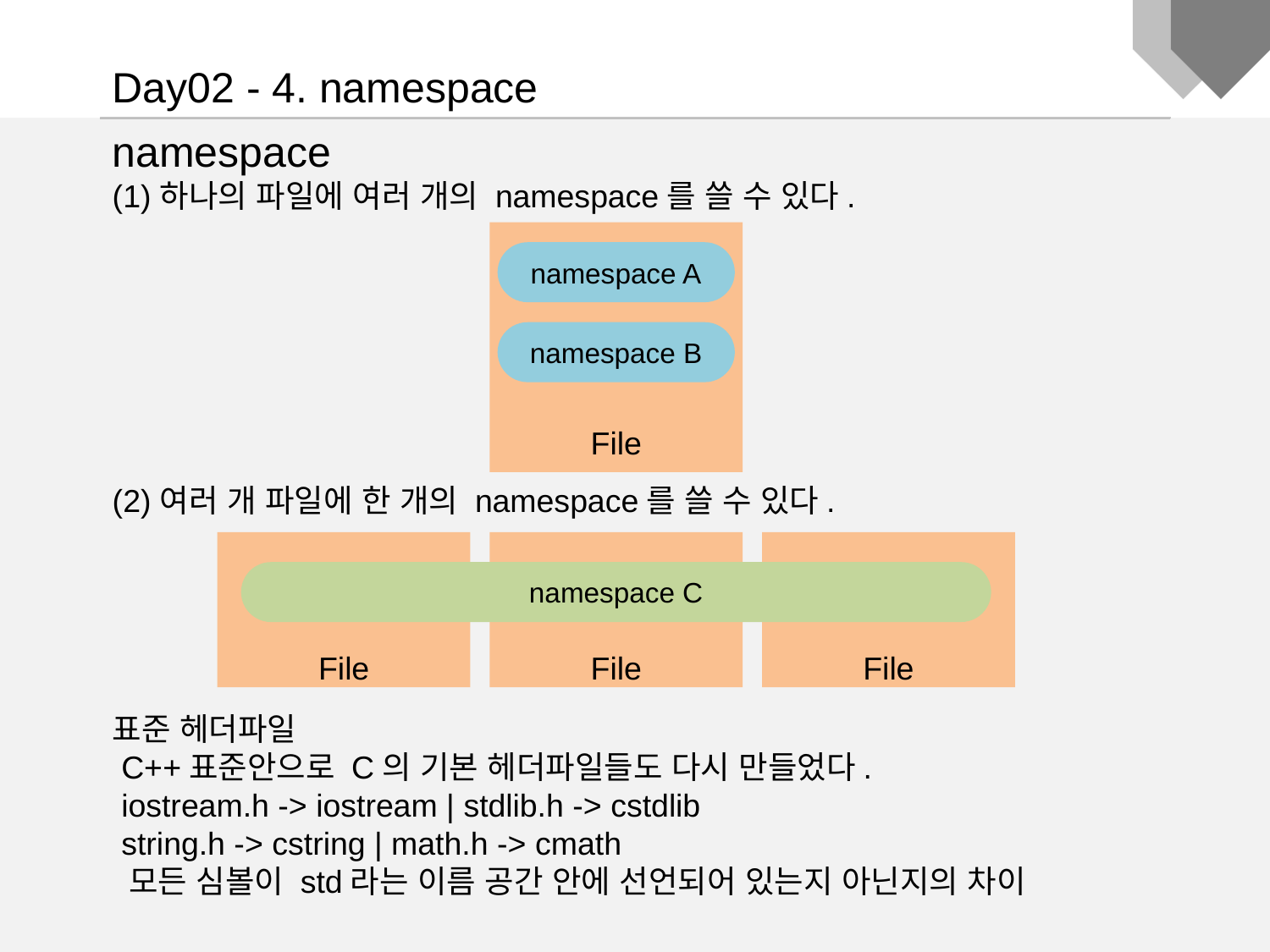

Day02 - 4. namespace
namespace
하나의 파일에 여러 개의 namespace를 쓸 수 있다.

여러 개 파일에 한 개의 namespace를 쓸 수 있다.

표준 헤더파일
 C++표준안으로 C의 기본 헤더파일들도 다시 만들었다.
 iostream.h -> iostream | stdlib.h -> cstdlib
 string.h -> cstring | math.h -> cmath
 모든 심볼이 std라는 이름 공간 안에 선언되어 있는지 아닌지의 차이

File
namespace A
namespace B

File

File

File
namespace C